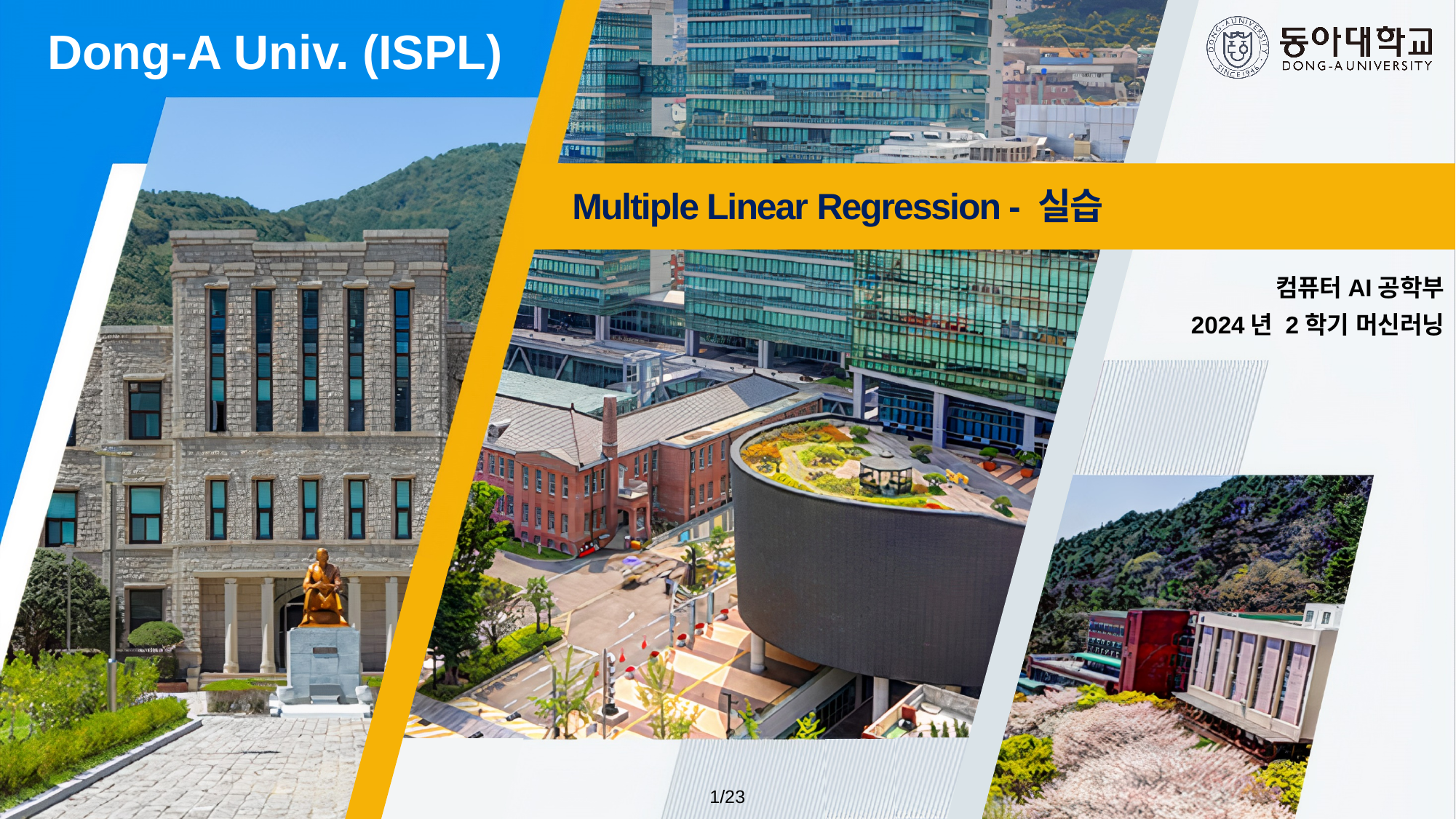

Multiple Linear Regression - 실습
컴퓨터AI공학부
2024년 2학기 머신러닝